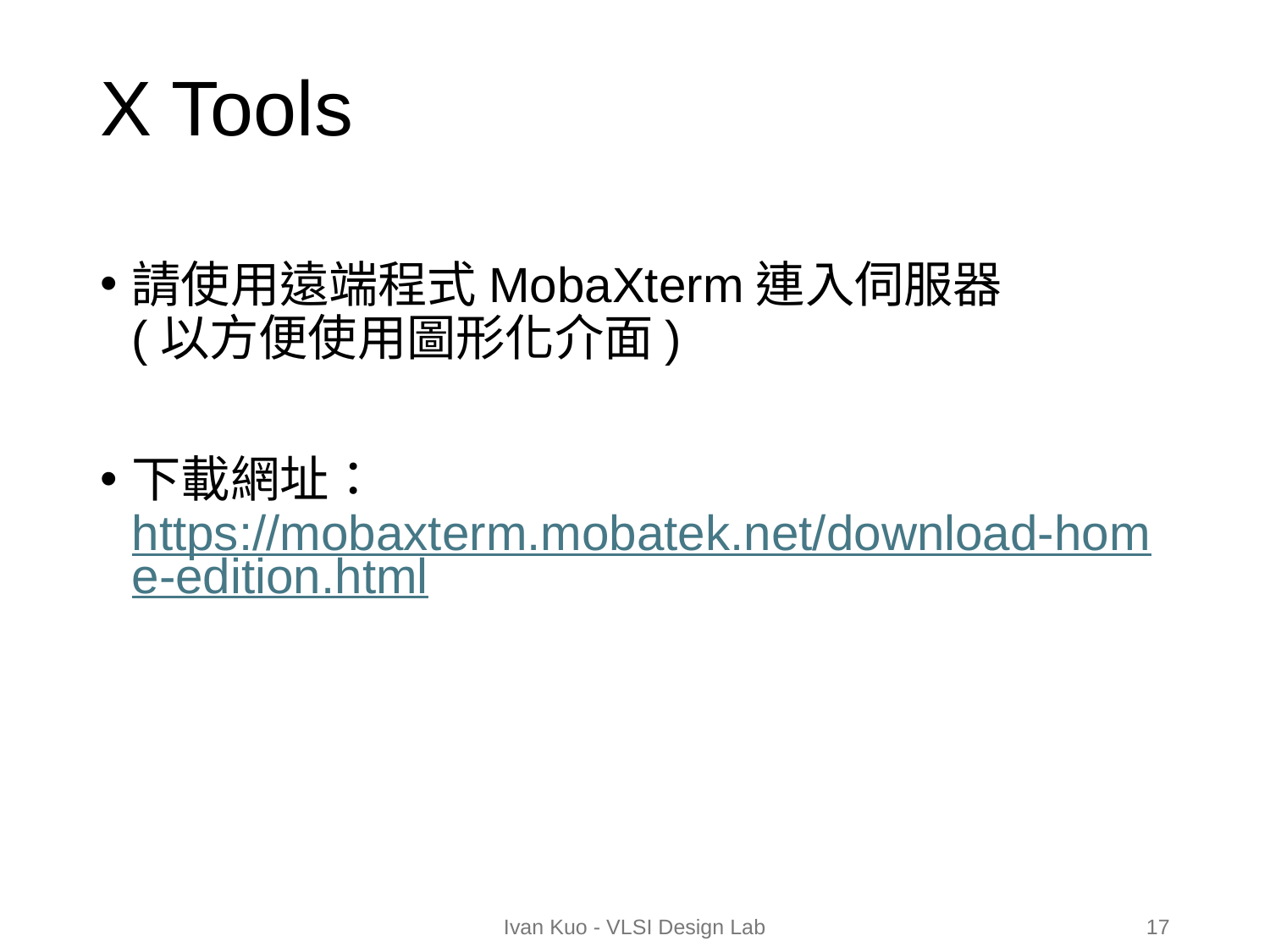

# X Tools
請使用遠端程式MobaXterm連入伺服器
(以方便使用圖形化介面)

下載網址：https://mobaxterm.mobatek.net/download-home-edition.html

Ivan Kuo - VLSI Design Lab
17